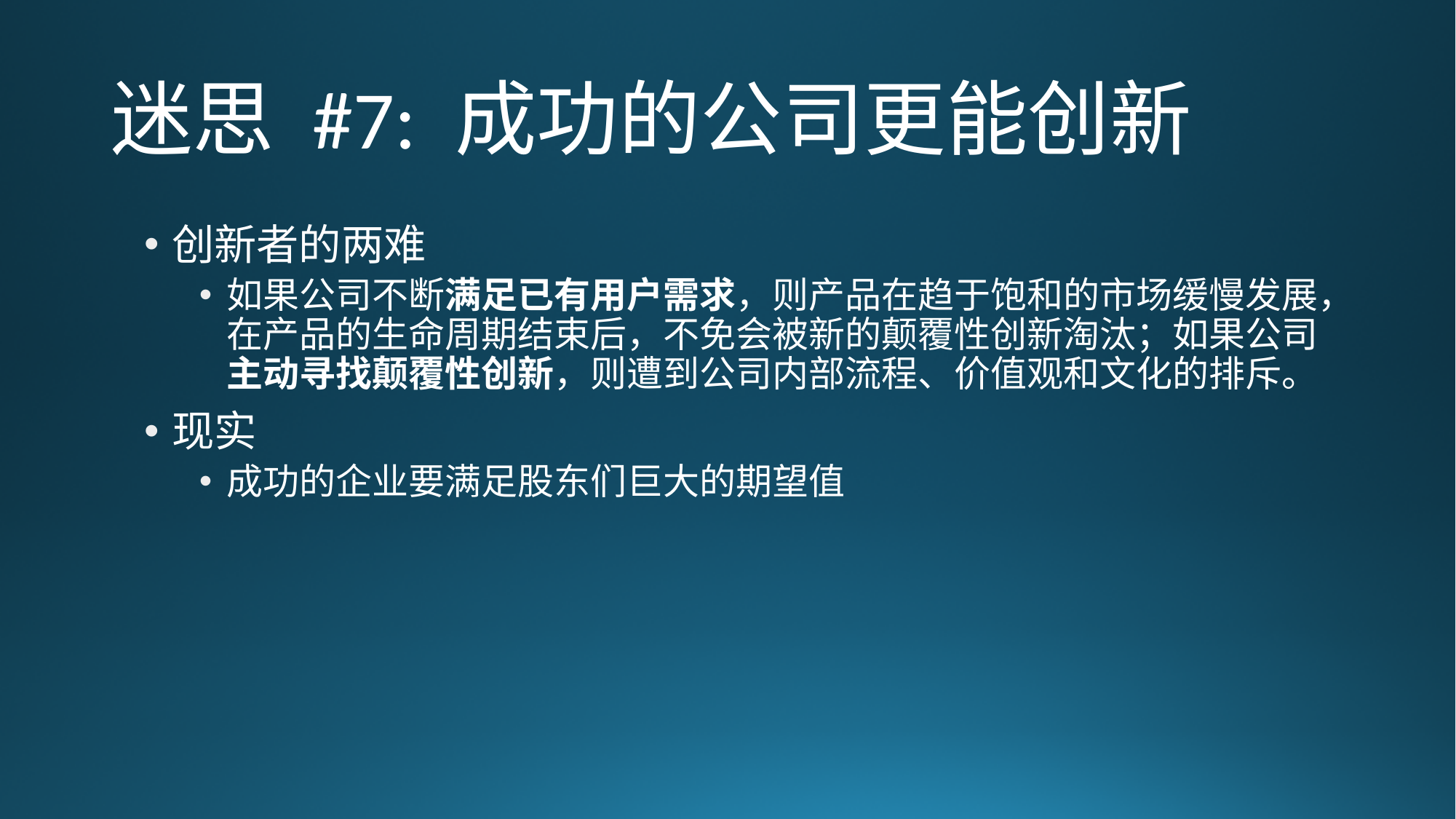

# 迷思 #7: 成功的公司更能创新
创新者的两难
如果公司不断满足已有用户需求，则产品在趋于饱和的市场缓慢发展，在产品的生命周期结束后，不免会被新的颠覆性创新淘汰；如果公司主动寻找颠覆性创新，则遭到公司内部流程、价值观和文化的排斥。
现实
成功的企业要满足股东们巨大的期望值